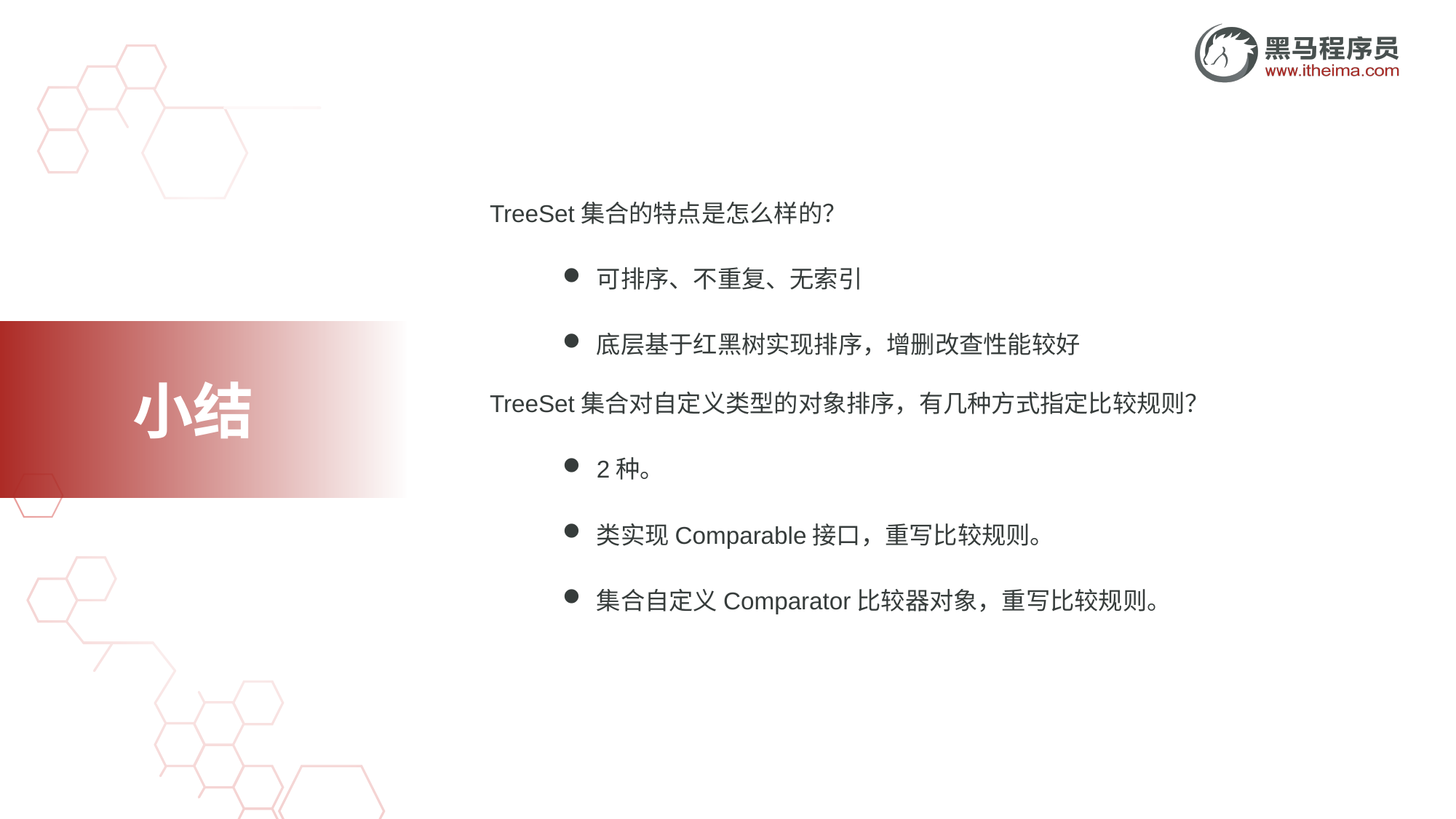

TreeSet集合的特点是怎么样的？
可排序、不重复、无索引
底层基于红黑树实现排序，增删改查性能较好
TreeSet集合对自定义类型的对象排序，有几种方式指定比较规则？
2种。
类实现Comparable接口，重写比较规则。
集合自定义Comparator比较器对象，重写比较规则。